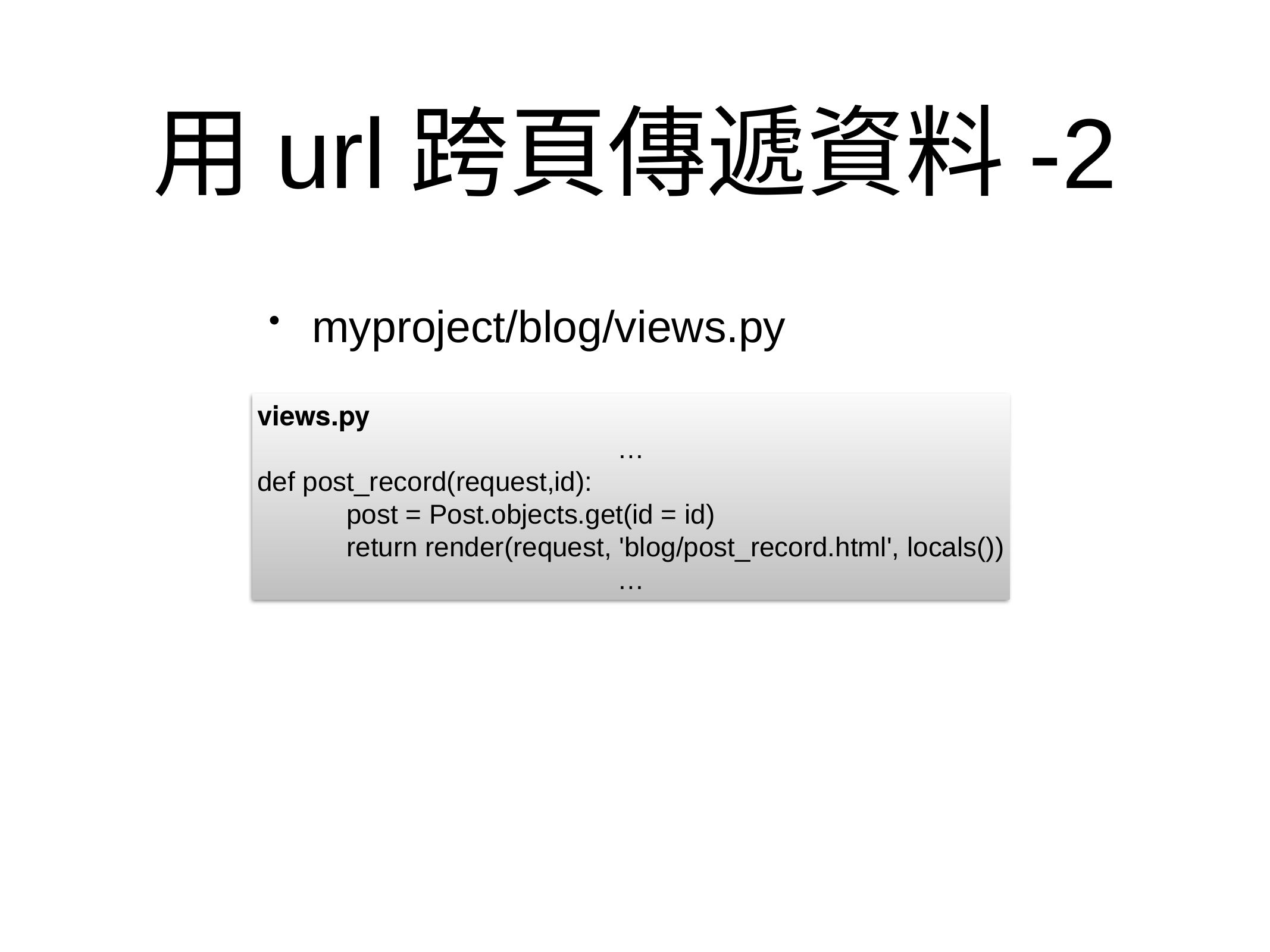

# 用url跨頁傳遞資料-2
myproject/blog/views.py
views.py
…
def post_record(request,id):
	post = Post.objects.get(id = id)
	return render(request, 'blog/post_record.html', locals())
…